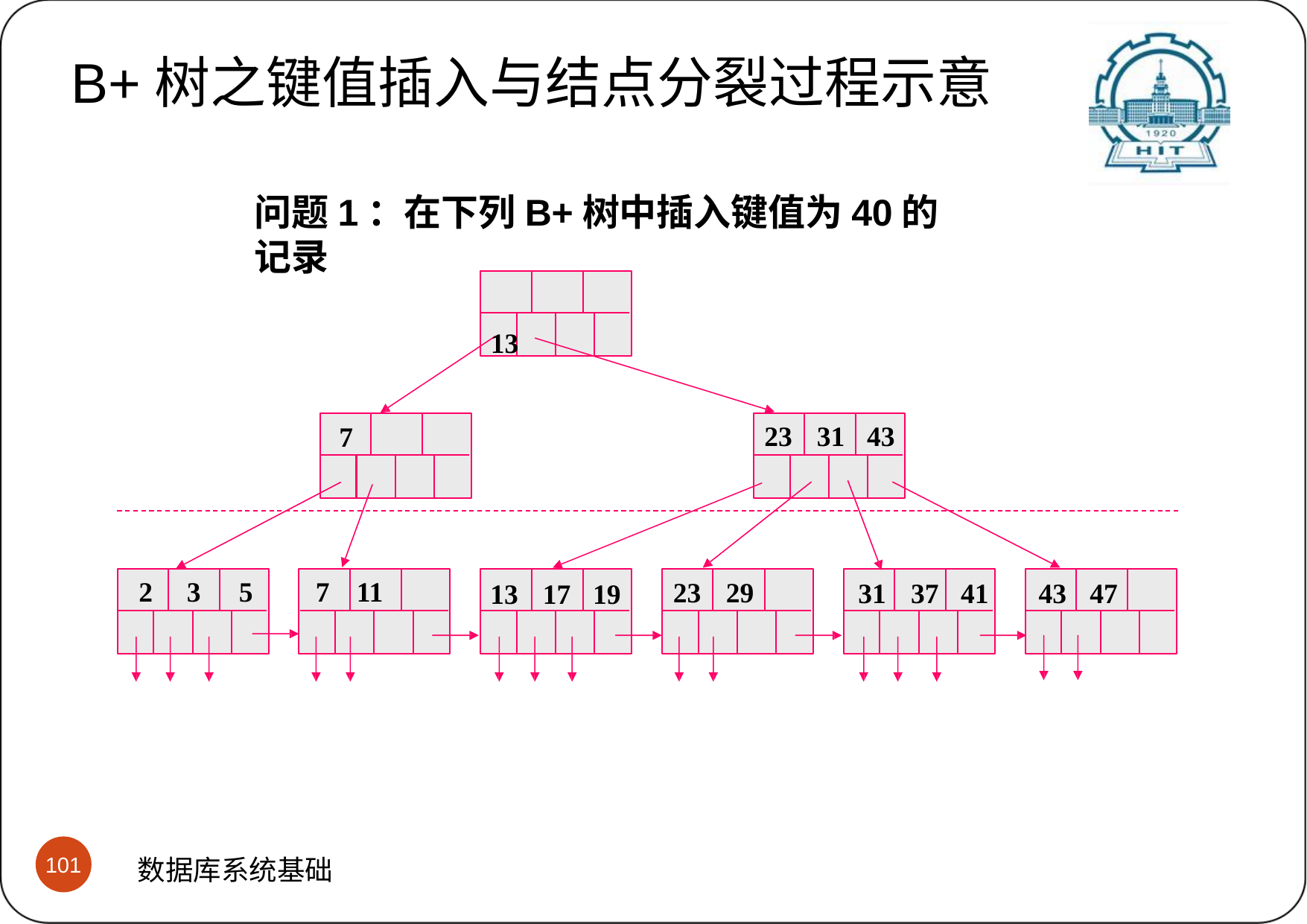

B+树之键值插入与结点分裂过程示意
# B+树之键值插入与结点分裂过程示意 (1)问题
问题1：在下列B+树中插入键值为40的记录

13

23	31	43
7

2	3	5
7	11
23	29
31	37	41	43	47
13	17	19